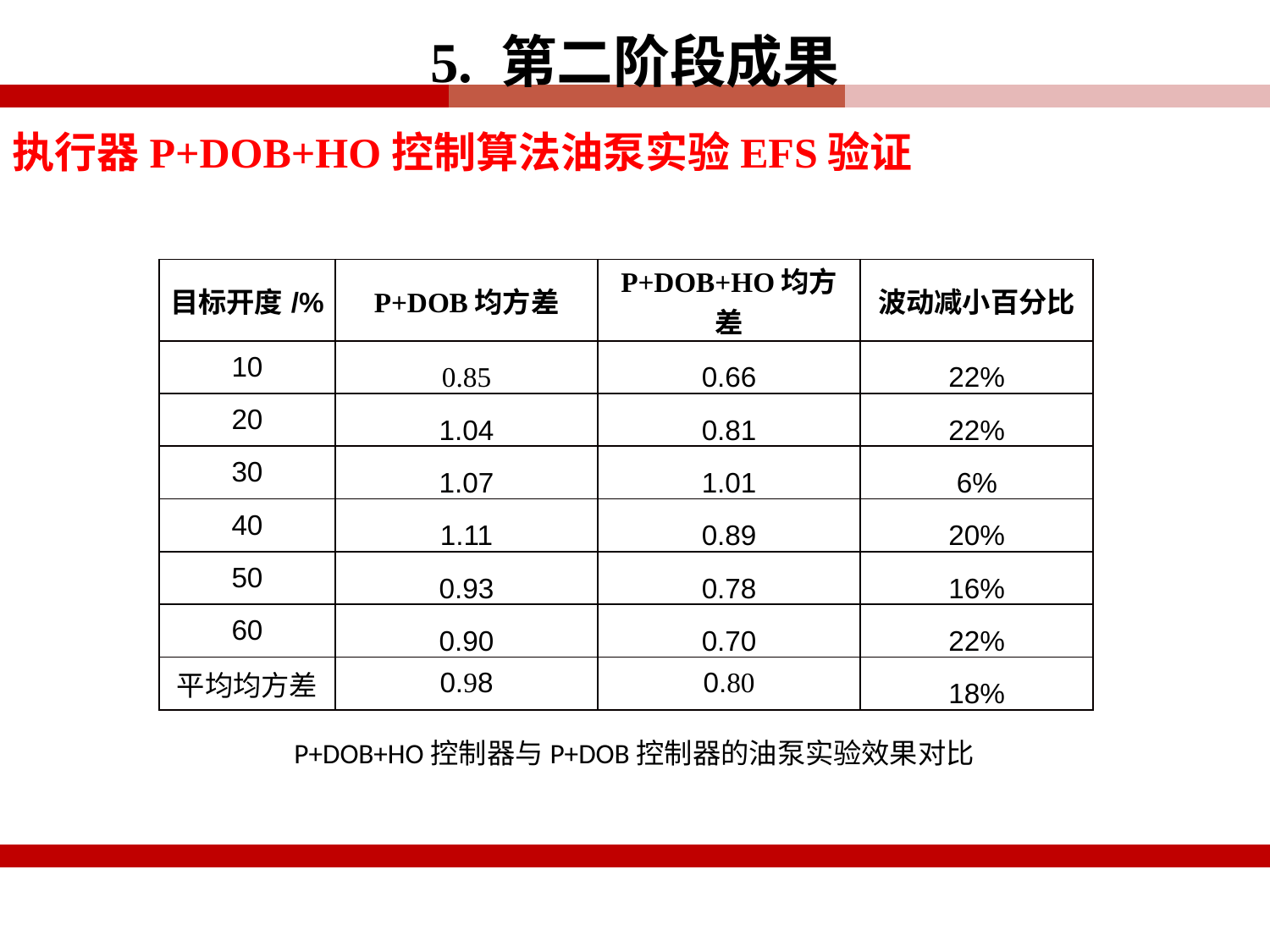

5. 第二阶段成果
执行器P+DOB+HO控制算法油泵实验EFS验证
| 目标开度/% | P+DOB均方差 | P+DOB+HO均方差 | 波动减小百分比 |
| --- | --- | --- | --- |
| 10 | 0.85 | 0.66 | 22% |
| 20 | 1.04 | 0.81 | 22% |
| 30 | 1.07 | 1.01 | 6% |
| 40 | 1.11 | 0.89 | 20% |
| 50 | 0.93 | 0.78 | 16% |
| 60 | 0.90 | 0.70 | 22% |
| 平均均方差 | 0.98 | 0.80 | 18% |
P+DOB+HO控制器与P+DOB控制器的油泵实验效果对比